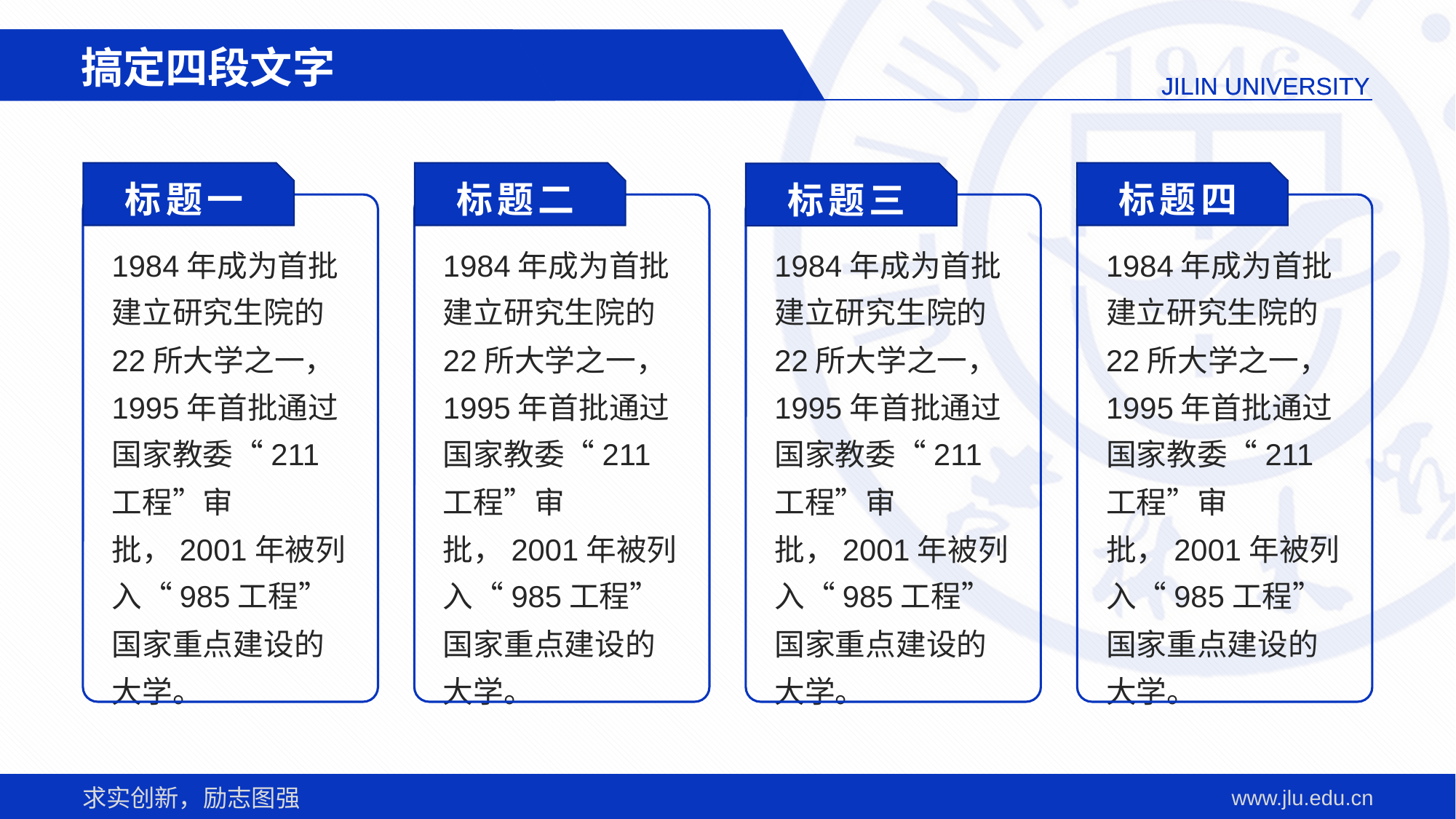

搞定四段文字
标题一

1984年成为首批建立研究生院的22所大学之一，1995年首批通过国家教委“211工程”审批，2001年被列入“985工程”国家重点建设的大学。
标题二

1984年成为首批建立研究生院的22所大学之一，1995年首批通过国家教委“211工程”审批，2001年被列入“985工程”国家重点建设的大学。
标题四

1984年成为首批建立研究生院的22所大学之一，1995年首批通过国家教委“211工程”审批，2001年被列入“985工程”国家重点建设的大学。
标题三

1984年成为首批建立研究生院的22所大学之一，1995年首批通过国家教委“211工程”审批，2001年被列入“985工程”国家重点建设的大学。